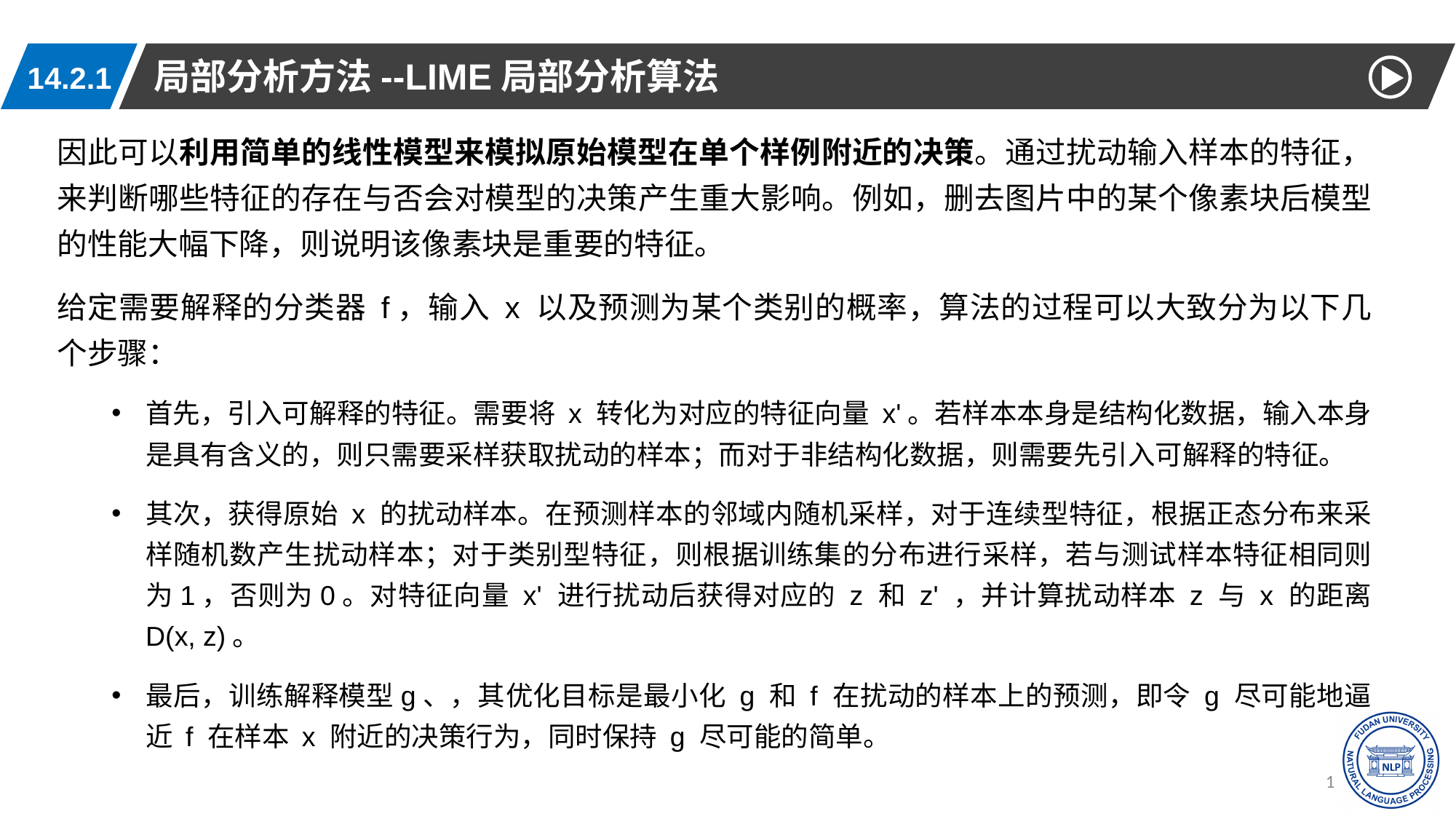

局部分析方法--LIME局部分析算法
14.2.1

因此可以利用简单的线性模型来模拟原始模型在单个样例附近的决策。通过扰动输入样本的特征，来判断哪些特征的存在与否会对模型的决策产生重大影响。例如，删去图片中的某个像素块后模型的性能大幅下降，则说明该像素块是重要的特征。
给定需要解释的分类器 f，输入 x 以及预测为某个类别的概率，算法的过程可以大致分为以下几个步骤：
首先，引入可解释的特征。需要将 x 转化为对应的特征向量 x'。若样本本身是结构化数据，输入本身是具有含义的，则只需要采样获取扰动的样本；而对于非结构化数据，则需要先引入可解释的特征。
其次，获得原始 x 的扰动样本。在预测样本的邻域内随机采样，对于连续型特征，根据正态分布来采样随机数产生扰动样本；对于类别型特征，则根据训练集的分布进行采样，若与测试样本特征相同则为1，否则为0。对特征向量 x' 进行扰动后获得对应的 z 和 z' ，并计算扰动样本 z 与 x 的距离 D(x, z)。
最后，训练解释模型g、，其优化目标是最小化 g 和 f 在扰动的样本上的预测，即令 g 尽可能地逼近 f 在样本 x 附近的决策行为，同时保持 g 尽可能的简单。
17